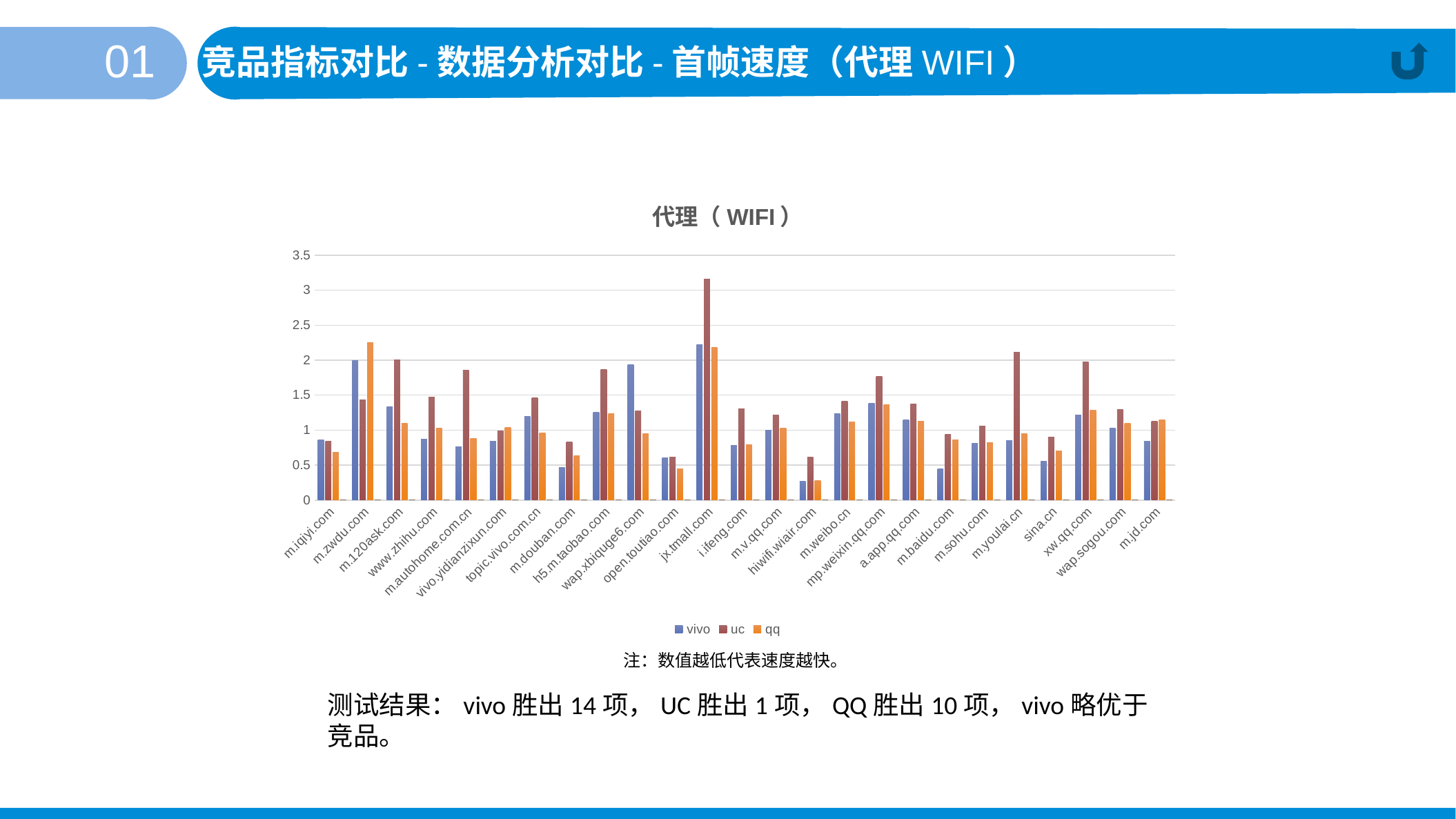

01

竞品指标对比-数据分析对比-首帧速度（代理WIFI）

### Chart: 代理（WIFI）

| Category | vivo | uc | qq |  |
|---|---|---|---|---|
| m.iqiyi.com | 0.8585186 | 0.843210222222222 | 0.682906 | 0.0 |
| m.zwdu.com | 1.99047428571429 | 1.43333222222222 | 2.24814833333333 | 0.0 |
| m.120ask.com | 1.33055625 | 2.00833 | 1.09999933333333 | 0.0 |
| www.zhihu.com | 0.871604777777778 | 1.47592666666667 | 1.02963033333333 | 0.0 |
| m.autohome.com.cn | 0.757575909090909 | 1.854165 | 0.8788891 | 0.0 |
| vivo.yidianzixun.com | 0.841413636363636 | 0.990475857142857 | 1.04197377777778 | 0.0 |
| topic.vivo.com.cn | 1.193054875 | 1.45972125 | 0.958729642857143 | 0.0 |
| m.douban.com | 0.4703704 | 0.834259916666667 | 0.6366666 | 0.0 |
| h5.m.taobao.com | 1.250925 | 1.86851833333333 | 1.23589615384615 | 0.0 |
| wap.xbiquge6.com | 1.93148333333333 | 1.278888 | 0.953087 | 0.0 |
| open.toutiao.com | 0.6074074 | 0.6099999 | 0.448888866666667 | 0.0 |
| jx.tmall.com | 2.21880230769231 | 3.15555666666667 | 2.17878818181818 | 0.0 |
| i.ifeng.com | 0.783332857142857 | 1.30793585714286 | 0.7962962 | 0.0 |
| m.v.qq.com | 0.995370833333333 | 1.22020181818182 | 1.02929254545455 | 0.0 |
| hiwifi.wiair.com | 0.273015928571429 | 0.615873 | 0.276296333333333 | 0.0 |
| m.weibo.cn | 1.235555 | 1.411112 | 1.117779 | 0.0 |
| mp.weixin.qq.com | 1.38571428571429 | 1.766666 | 1.366666 | 0.0 |
| a.app.qq.com | 1.14920571428571 | 1.37460428571429 | 1.12539657142857 | 0.0 |
| m.baidu.com | 0.446153923076923 | 0.937036666666667 | 0.8637036 | 0.0 |
| m.sohu.com | 0.809629466666667 | 1.06190457142857 | 0.817592333333333 | 0.0 |
| m.youlai.cn | 0.854815066666667 | 2.11428714285714 | 0.949495727272727 | 0.0 |
| sina.cn | 0.558974307692308 | 0.904762142857143 | 0.705128307692307 | 0.0 |
| xw.qq.com | 1.214529 | 1.97460285714286 | 1.28592533333333 | 0.0 |
| wap.sogou.com | 1.029915 | 1.29722125 | 1.09841307142857 | 0.0 |
| m.jd.com | 0.837607076923077 | 1.126388 | 1.15111066666667 | 0.0 |
注：数值越低代表速度越快。
测试结果：vivo胜出14项，UC胜出1项，QQ胜出10项，vivo略优于竞品。